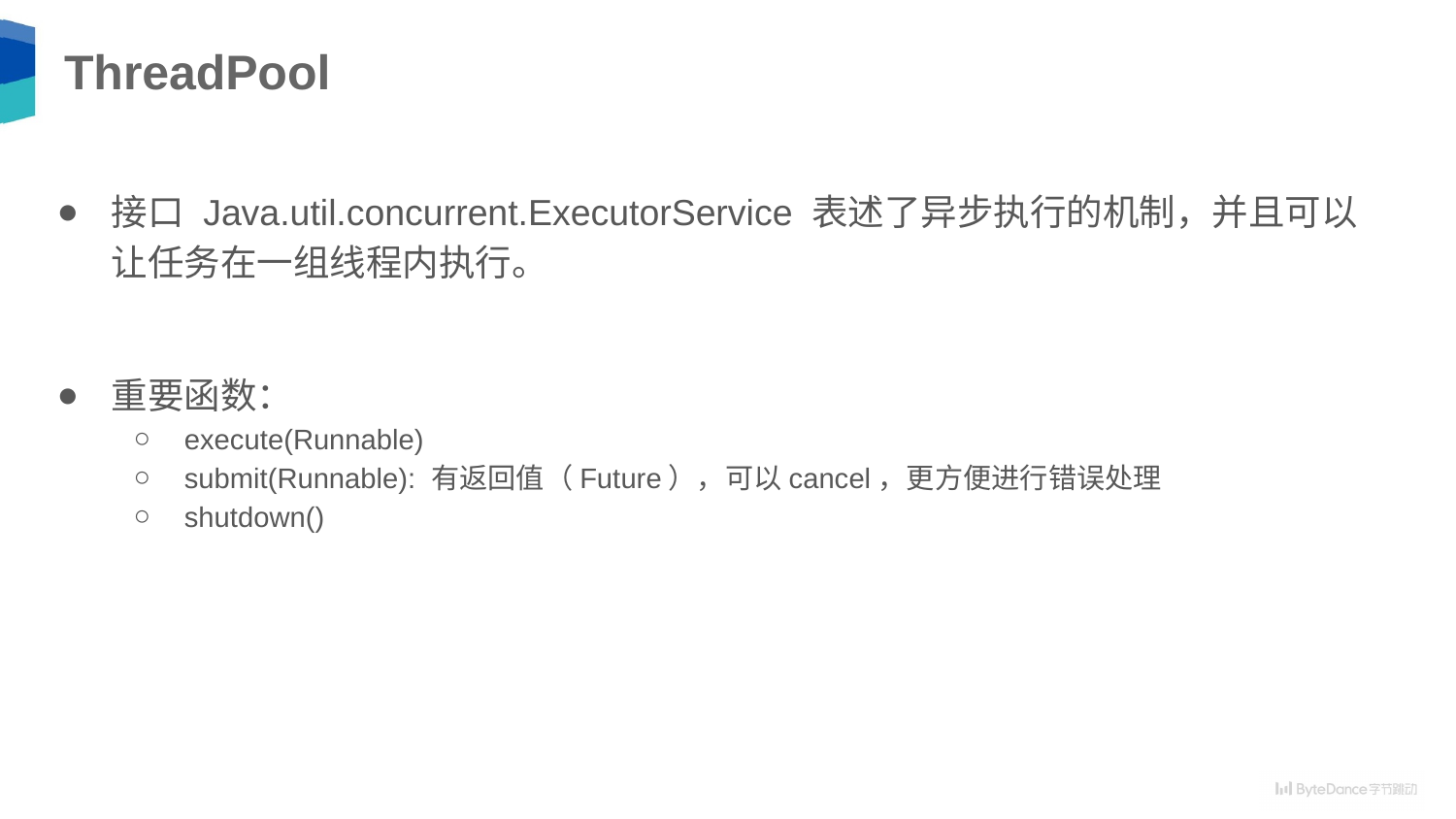

# ThreadPool
接口 Java.util.concurrent.ExecutorService 表述了异步执行的机制，并且可以让任务在一组线程内执行。

重要函数：
execute(Runnable)
submit(Runnable): 有返回值（Future），可以cancel，更方便进行错误处理
shutdown()